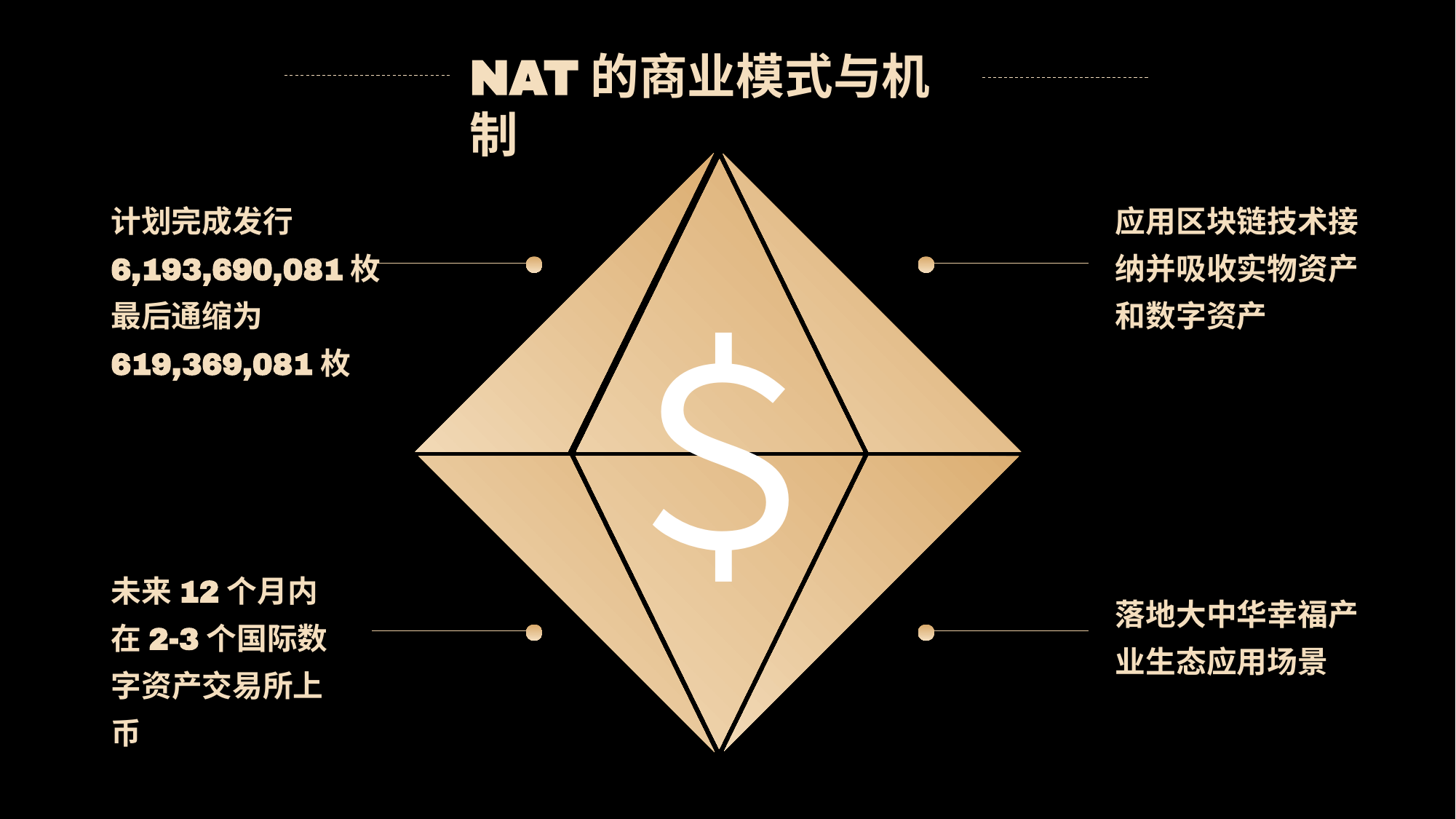

NAT的商业模式与机制

计划完成发行 6,193,690,081枚
最后通缩为
619,369,081枚
应用区块链技术接纳并吸收实物资产和数字资产

＄

未来12个月内
在2-3个国际数字资产交易所上币
落地大中华幸福产业生态应用场景